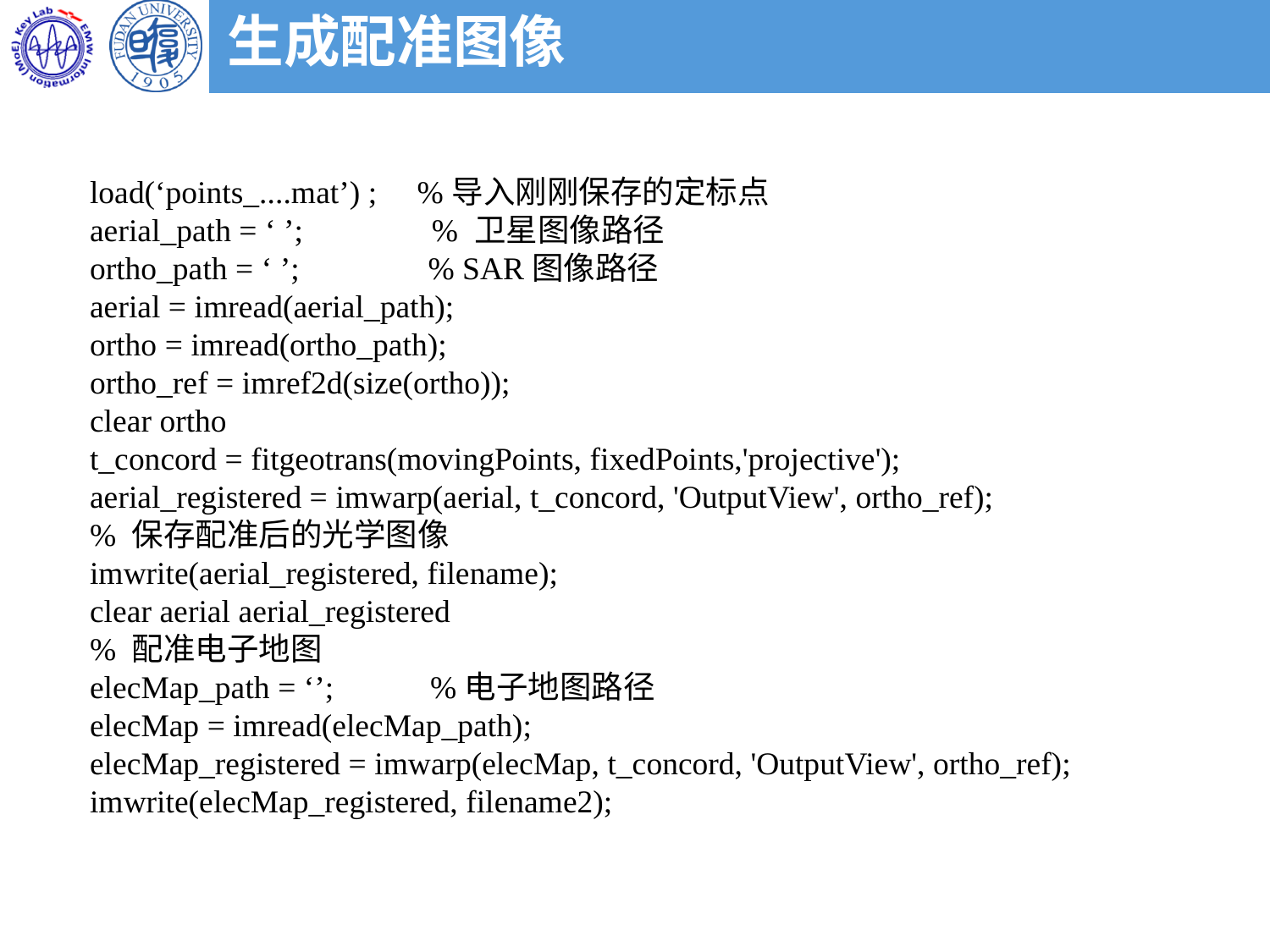

生成配准图像

load(‘points_....mat’) ;     %导入刚刚保存的定标点
aerial_path = ‘ ’;                % 卫星图像路径
ortho_path = ‘ ’;                % SAR图像路径
aerial = imread(aerial_path);
ortho = imread(ortho_path);
ortho_ref = imref2d(size(ortho));
clear ortho
t_concord = fitgeotrans(movingPoints, fixedPoints,'projective');
aerial_registered = imwarp(aerial, t_concord, 'OutputView', ortho_ref);
% 保存配准后的光学图像
imwrite(aerial_registered, filename);
clear aerial aerial_registered
% 配准电子地图
elecMap_path = ‘’;            %电子地图路径
elecMap = imread(elecMap_path);
elecMap_registered = imwarp(elecMap, t_concord, 'OutputView', ortho_ref);
imwrite(elecMap_registered, filename2);